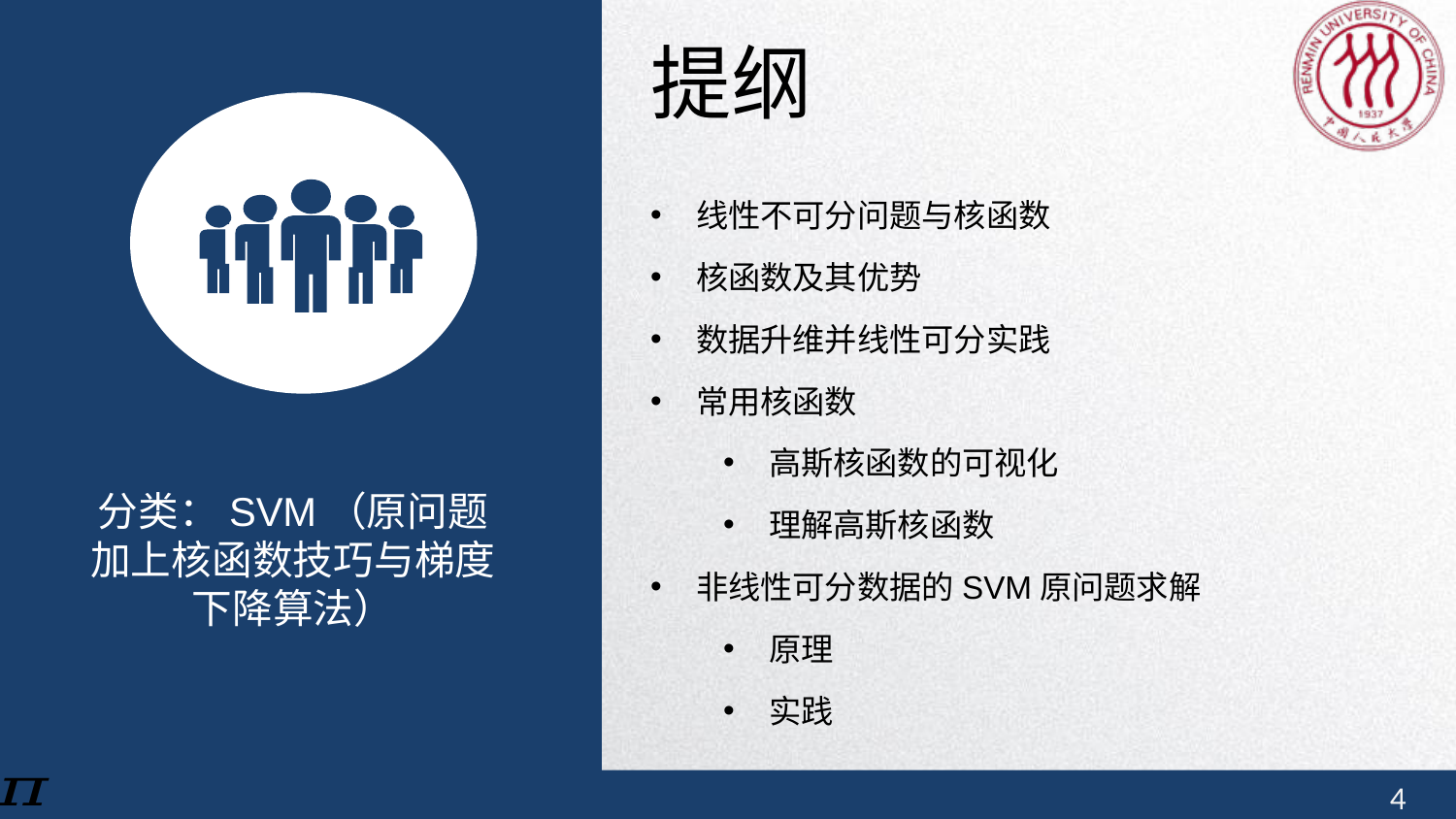

提纲

线性不可分问题与核函数
核函数及其优势
数据升维并线性可分实践
常用核函数
高斯核函数的可视化
理解高斯核函数
非线性可分数据的SVM原问题求解
原理
实践
分类：SVM（原问题加上核函数技巧与梯度下降算法）